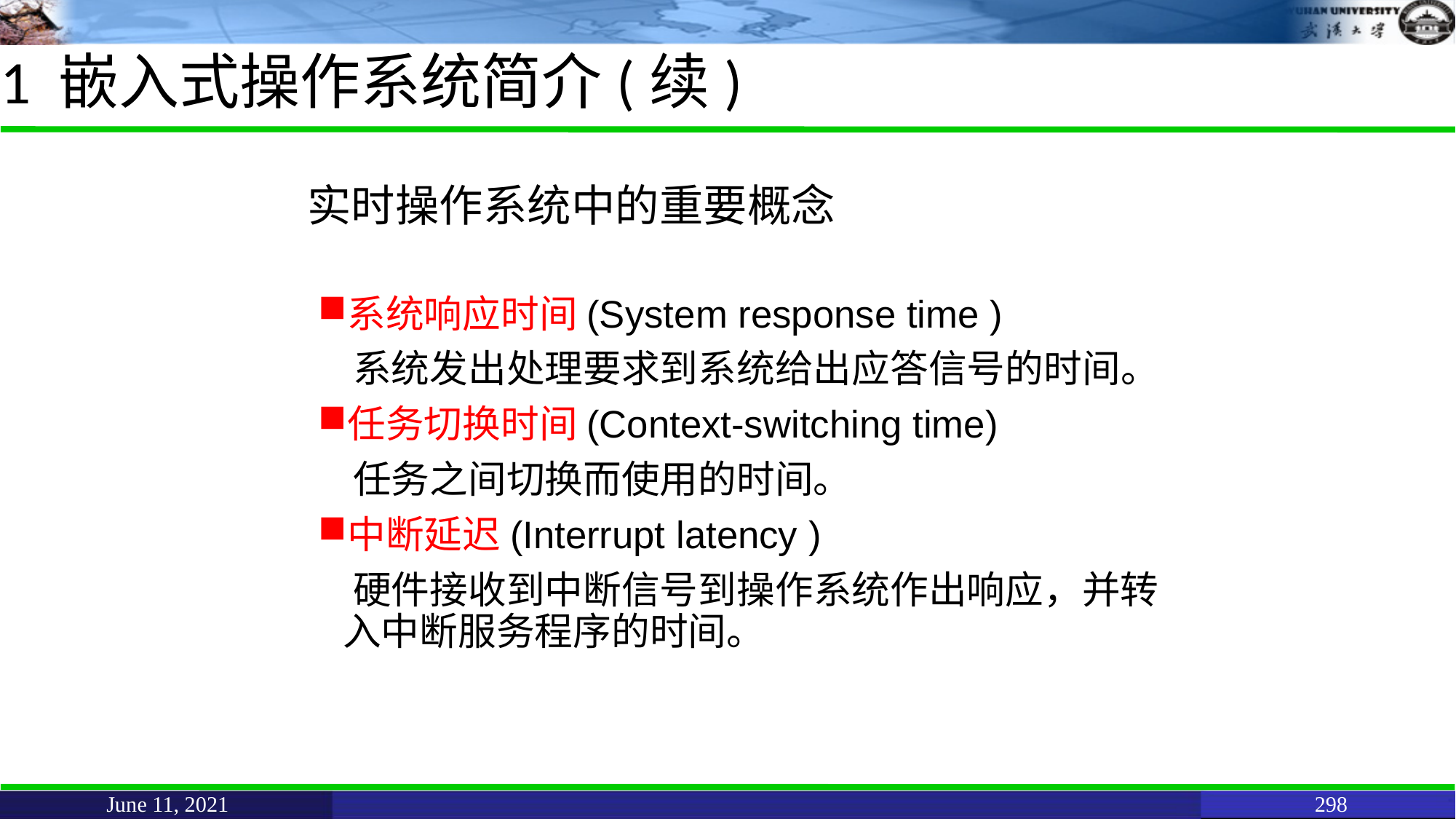

# 1 嵌入式操作系统简介(续)
实时操作系统中的重要概念
系统响应时间(System response time )
   系统发出处理要求到系统给出应答信号的时间。
任务切换时间(Context-switching time)
   任务之间切换而使用的时间。
中断延迟(Interrupt latency )
   硬件接收到中断信号到操作系统作出响应，并转入中断服务程序的时间。

June 11, 2021

298